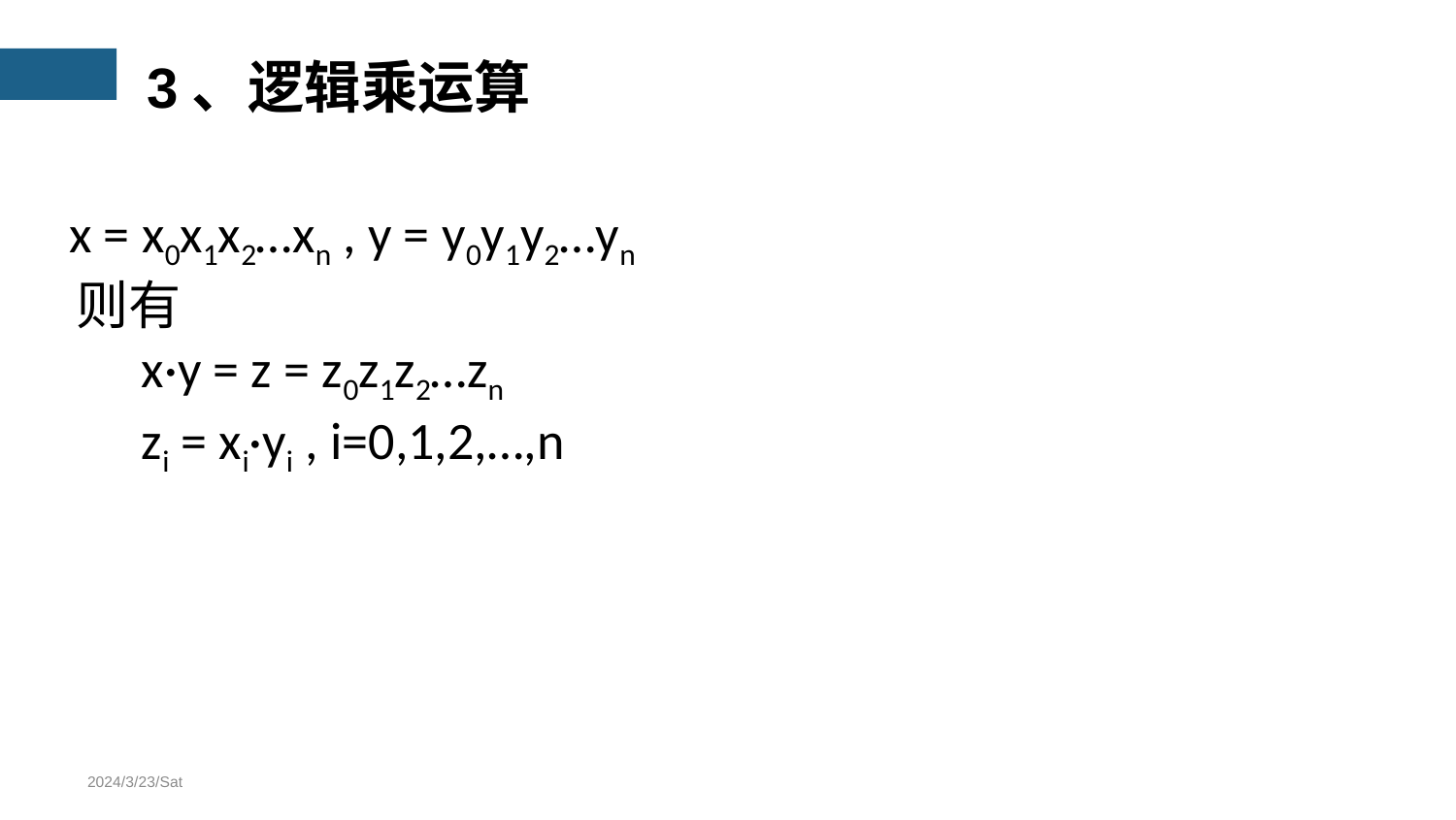

3、逻辑乘运算
    x = x0x1x2…xn , y = y0y1y2…yn
则有
　x·y = z = z0z1z2…zn
　zi = xi·yi , i=0,1,2,…,n
2024/3/23/Sat